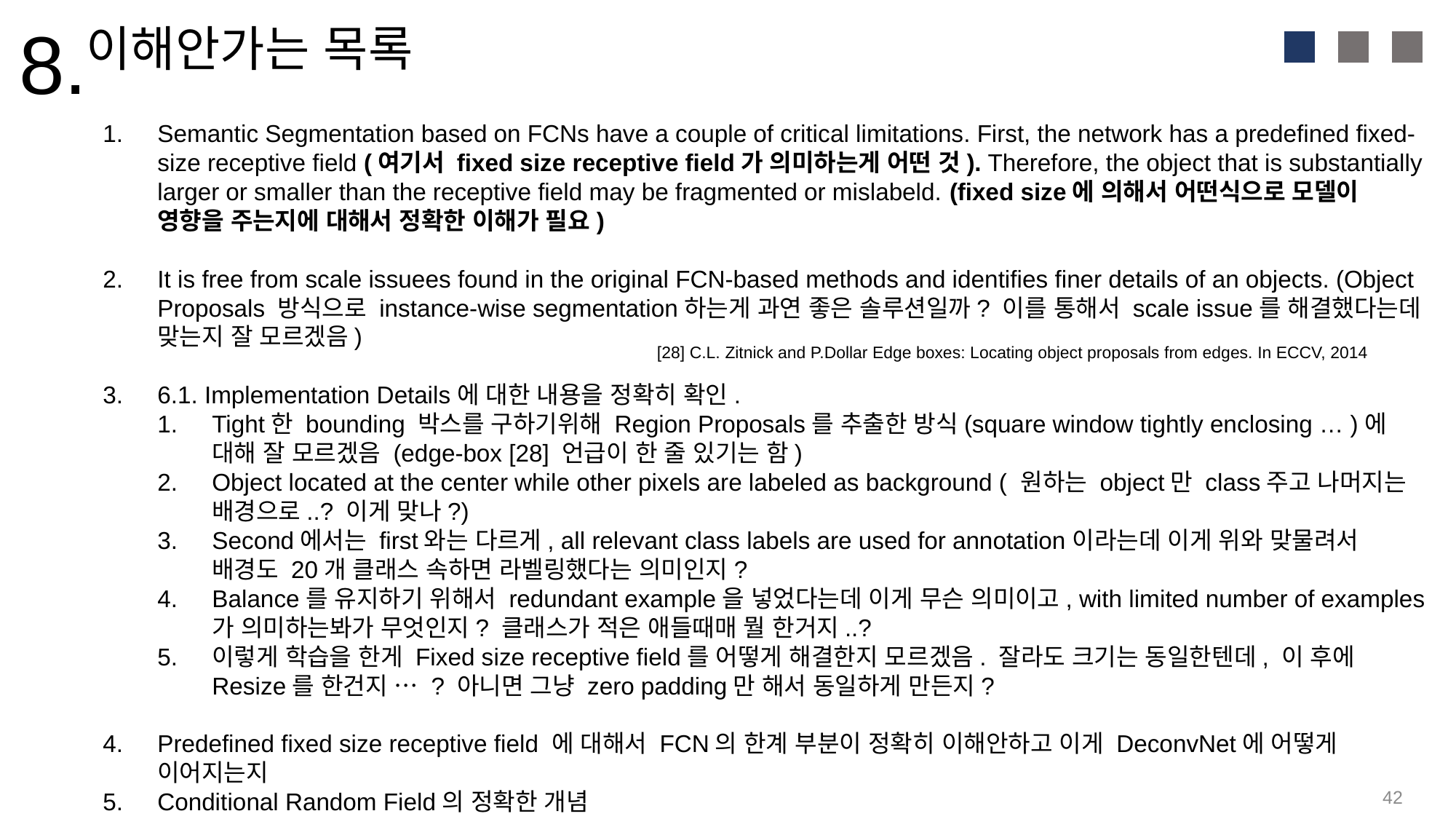

8.
이해안가는 목록

Semantic Segmentation based on FCNs have a couple of critical limitations. First, the network has a predefined fixed-size receptive field (여기서 fixed size receptive field가 의미하는게 어떤 것). Therefore, the object that is substantially larger or smaller than the receptive field may be fragmented or mislabeld. (fixed size에 의해서 어떤식으로 모델이 영향을 주는지에 대해서 정확한 이해가 필요)

It is free from scale issuees found in the original FCN-based methods and identifies finer details of an objects. (Object Proposals 방식으로 instance-wise segmentation하는게 과연 좋은 솔루션일까? 이를 통해서 scale issue를 해결했다는데 맞는지 잘 모르겠음)

6.1. Implementation Details에 대한 내용을 정확히 확인.
Tight한 bounding 박스를 구하기위해 Region Proposals를 추출한 방식(square window tightly enclosing … )에 대해 잘 모르겠음 (edge-box [28] 언급이 한 줄 있기는 함)
Object located at the center while other pixels are labeled as background ( 원하는 object만 class주고 나머지는 배경으로..? 이게 맞나?)
Second에서는 first와는 다르게, all relevant class labels are used for annotation이라는데 이게 위와 맞물려서 배경도 20개 클래스 속하면 라벨링했다는 의미인지?
Balance를 유지하기 위해서 redundant example을 넣었다는데 이게 무슨 의미이고, with limited number of examples가 의미하는봐가 무엇인지? 클래스가 적은 애들때매 뭘 한거지..?
이렇게 학습을 한게 Fixed size receptive field를 어떻게 해결한지 모르겠음. 잘라도 크기는 동일한텐데, 이 후에 Resize를 한건지 … ? 아니면 그냥 zero padding만 해서 동일하게 만든지?

Predefined fixed size receptive field 에 대해서 FCN의 한계 부분이 정확히 이해안하고 이게 DeconvNet에 어떻게 이어지는지
Conditional Random Field의 정확한 개념

[28] C.L. Zitnick and P.Dollar Edge boxes: Locating object proposals from edges. In ECCV, 2014
42